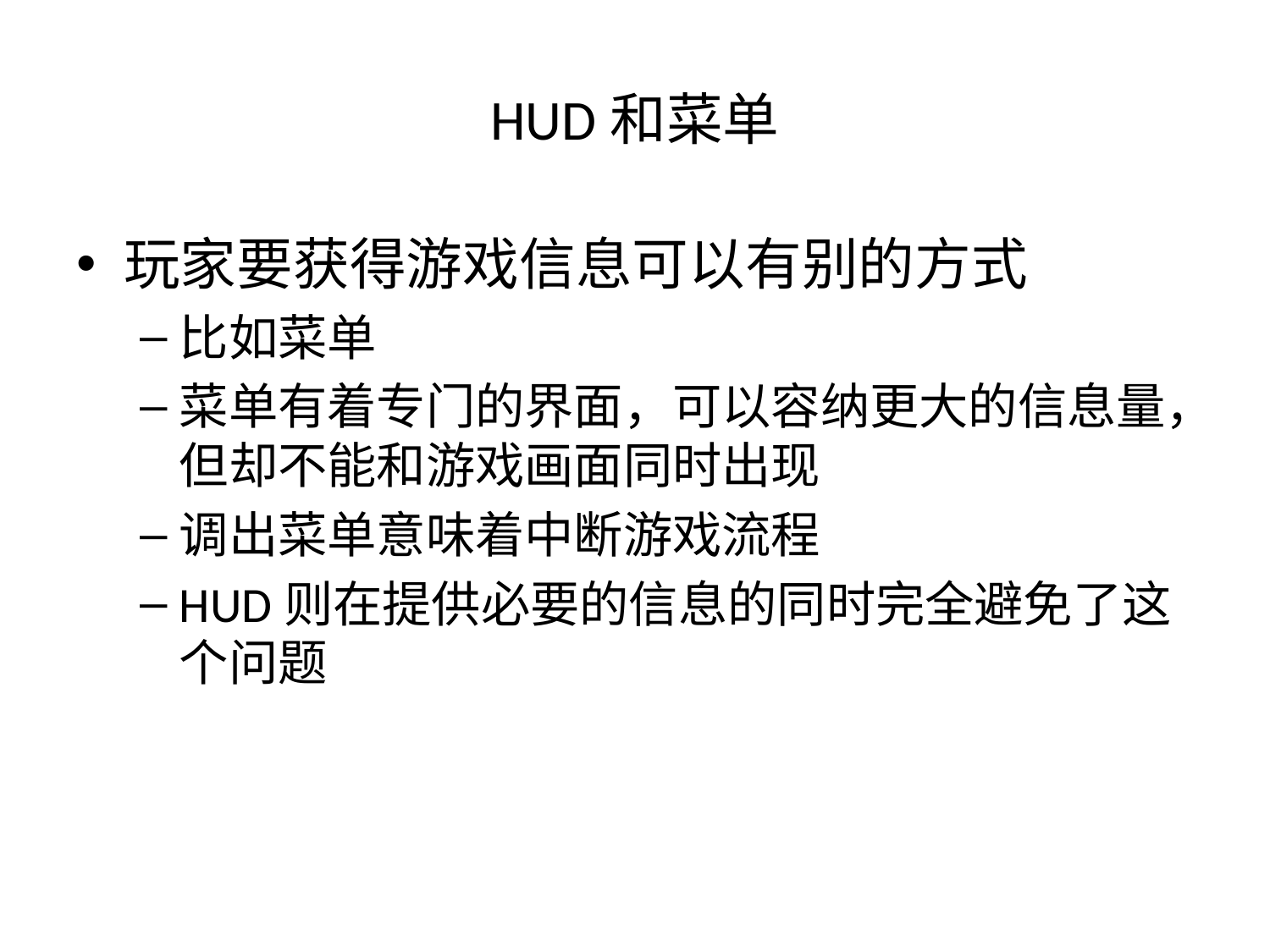

# HUD和菜单
玩家要获得游戏信息可以有别的方式
比如菜单
菜单有着专门的界面，可以容纳更大的信息量，但却不能和游戏画面同时出现
调出菜单意味着中断游戏流程
HUD则在提供必要的信息的同时完全避免了这个问题